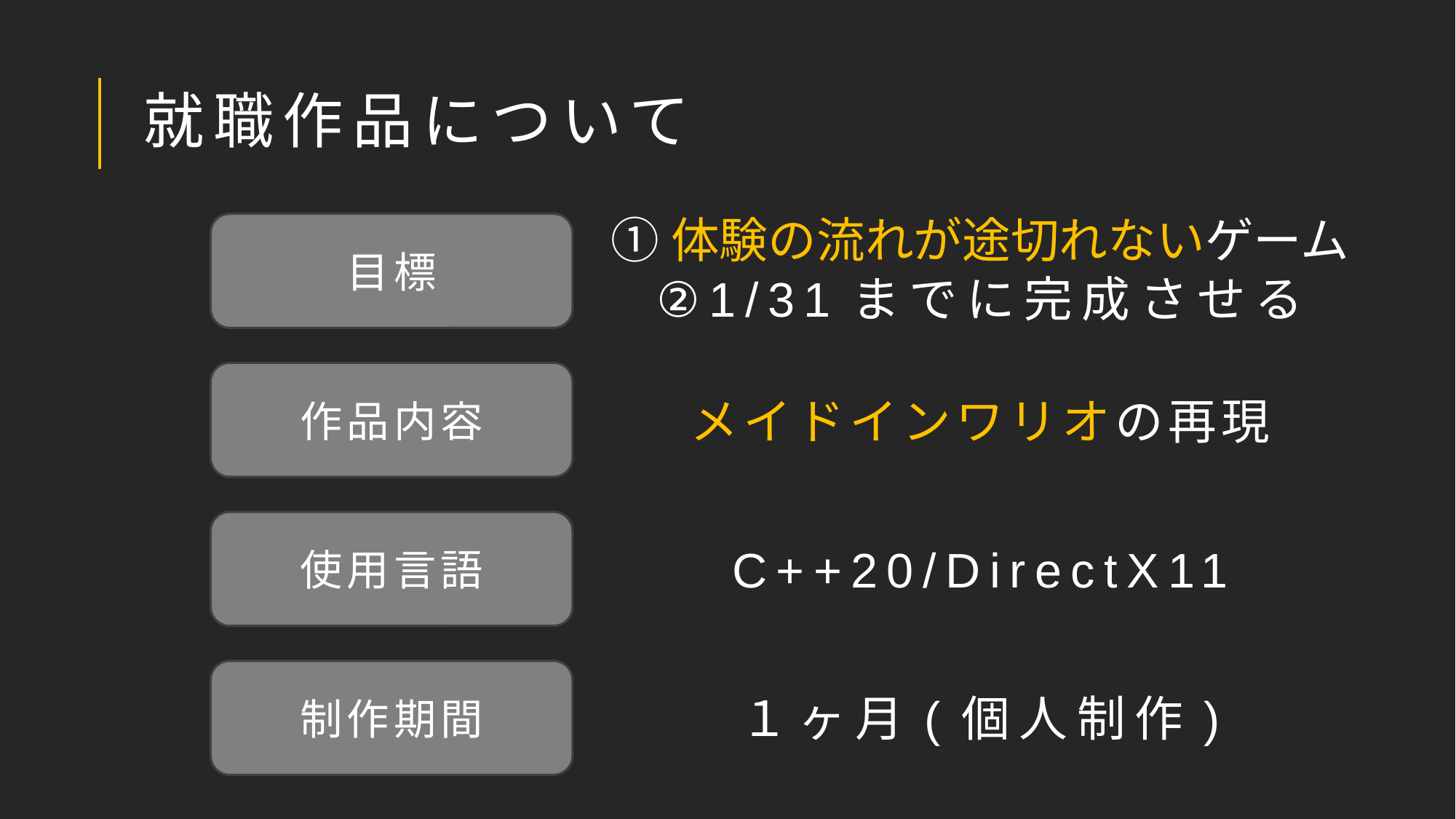

就職作品について
①体験の流れが途切れないゲーム
②1/31までに完成させる
目標
作品内容
メイドインワリオの再現
使用言語
C++20/DirectX11
制作期間
１ヶ月(個人制作)